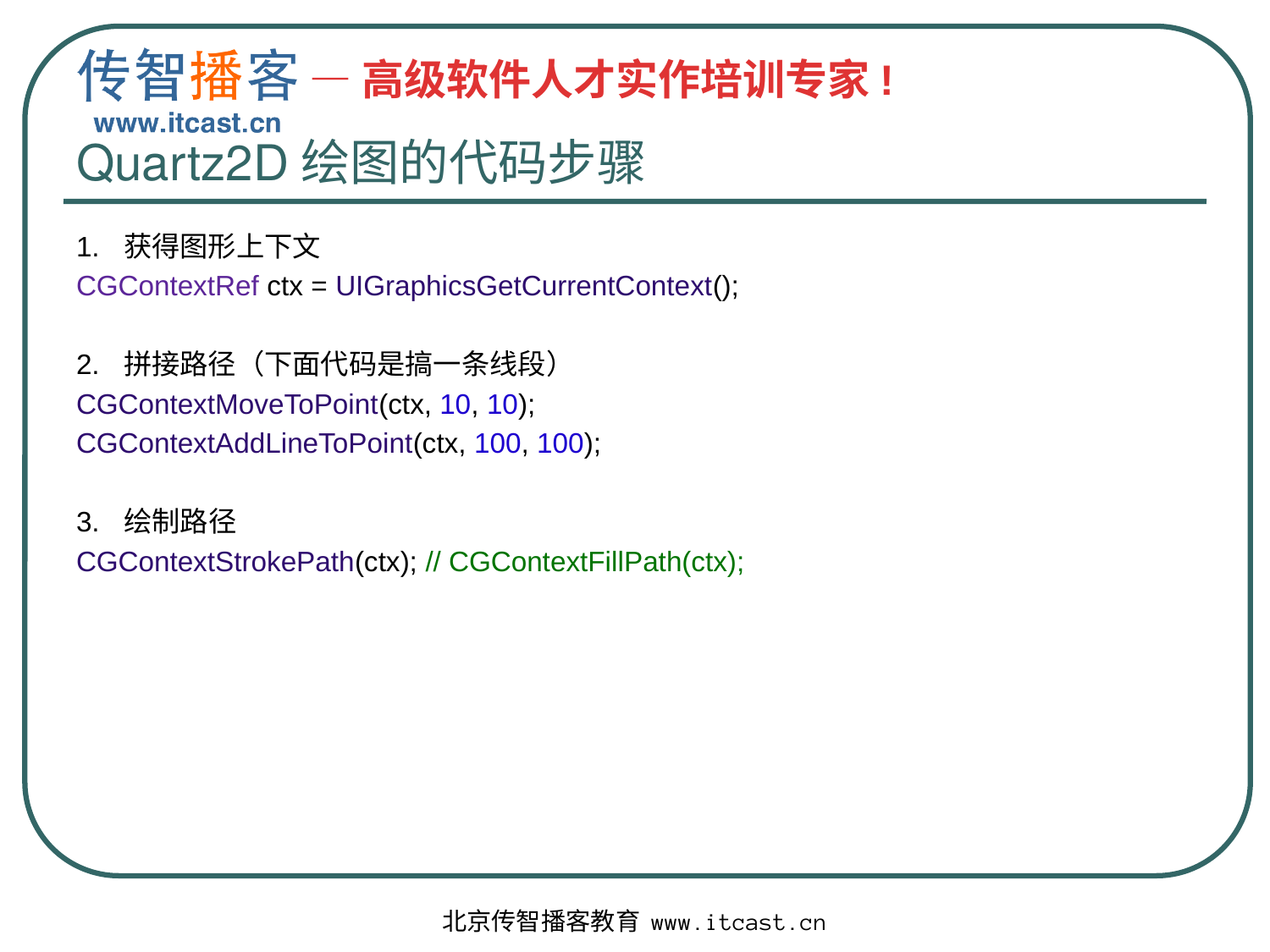

# Quartz2D绘图的代码步骤
获得图形上下文
CGContextRef ctx = UIGraphicsGetCurrentContext();

拼接路径（下面代码是搞一条线段）
CGContextMoveToPoint(ctx, 10, 10);
CGContextAddLineToPoint(ctx, 100, 100);

绘制路径
CGContextStrokePath(ctx); // CGContextFillPath(ctx);